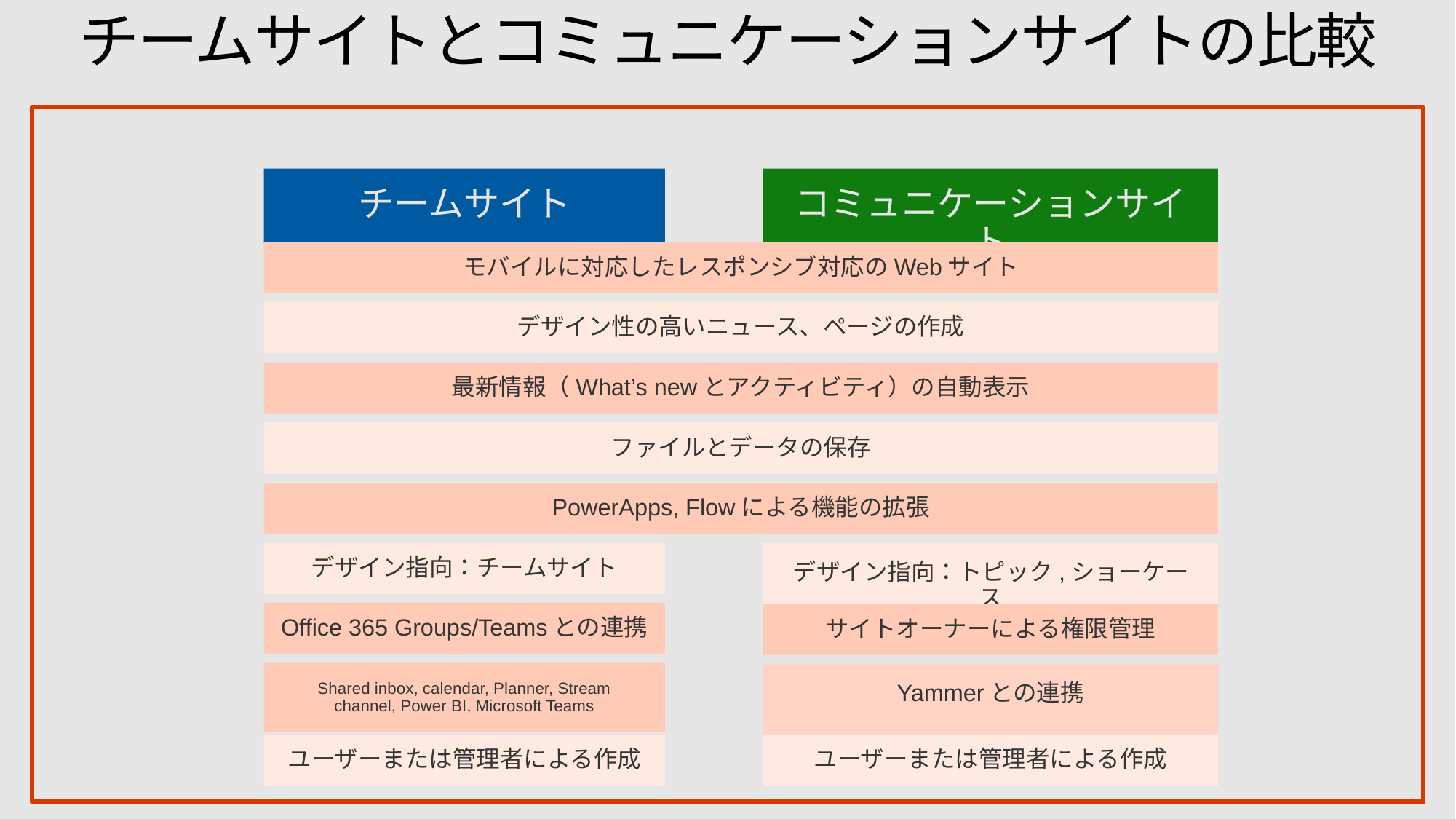

# チームサイトとコミュニケーションサイトの比較

コミュニケーションサイト
チームサイト

モバイルに対応したレスポンシブ対応のWebサイト
デザイン性の高いニュース、ページの作成
最新情報（What’s newとアクティビティ）の自動表示
ファイルとデータの保存
PowerApps, Flowによる機能の拡張
デザイン指向：チームサイト
デザイン指向：トピック,ショーケース
Office 365 Groups/Teamsとの連携
サイトオーナーによる権限管理
Shared inbox, calendar, Planner, Stream channel, Power BI, Microsoft Teams
Yammerとの連携
ユーザーまたは管理者による作成
ユーザーまたは管理者による作成